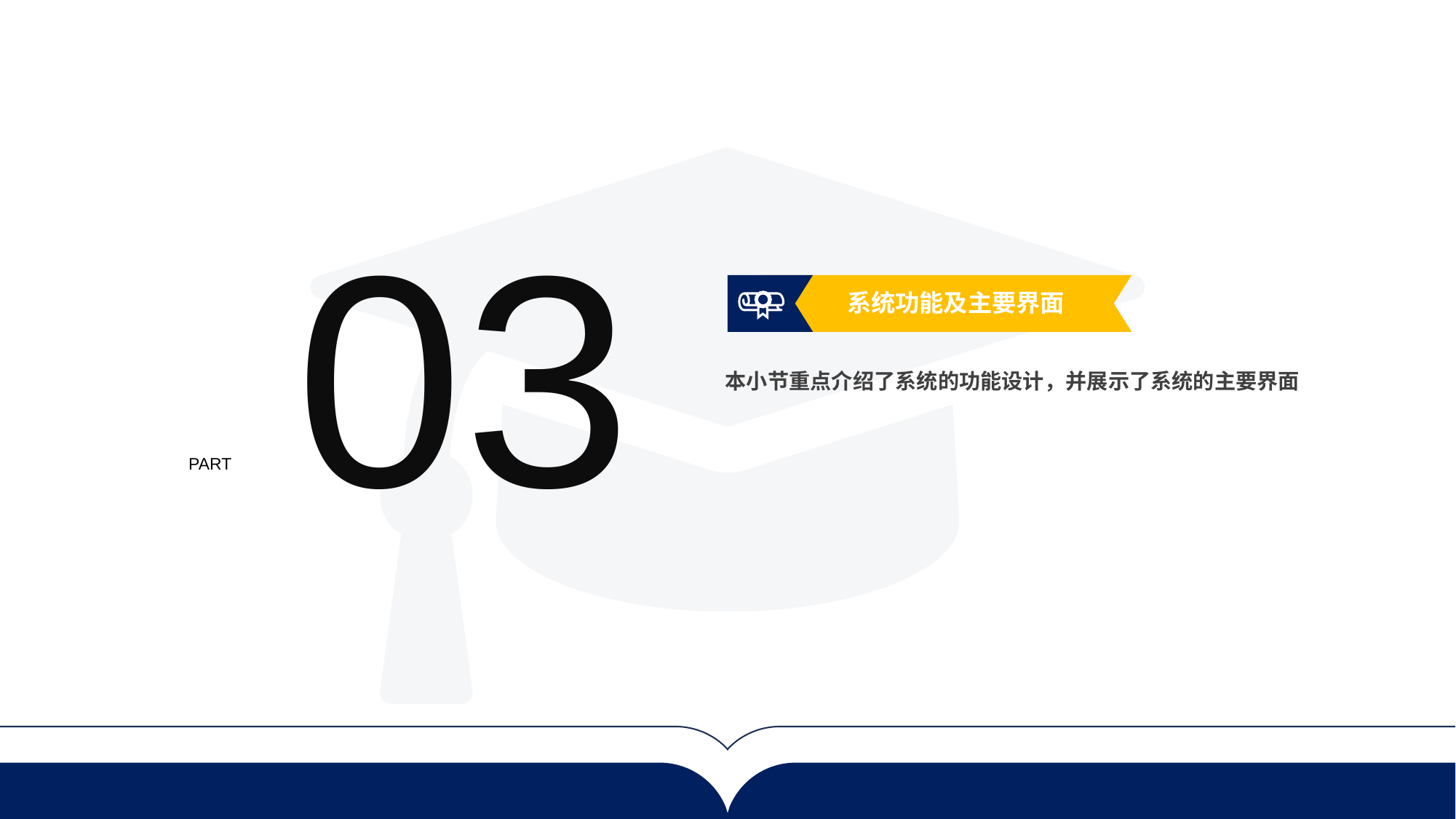

03

系统功能及主要界面

本小节重点介绍了系统的功能设计，并展示了系统的主要界面
PART